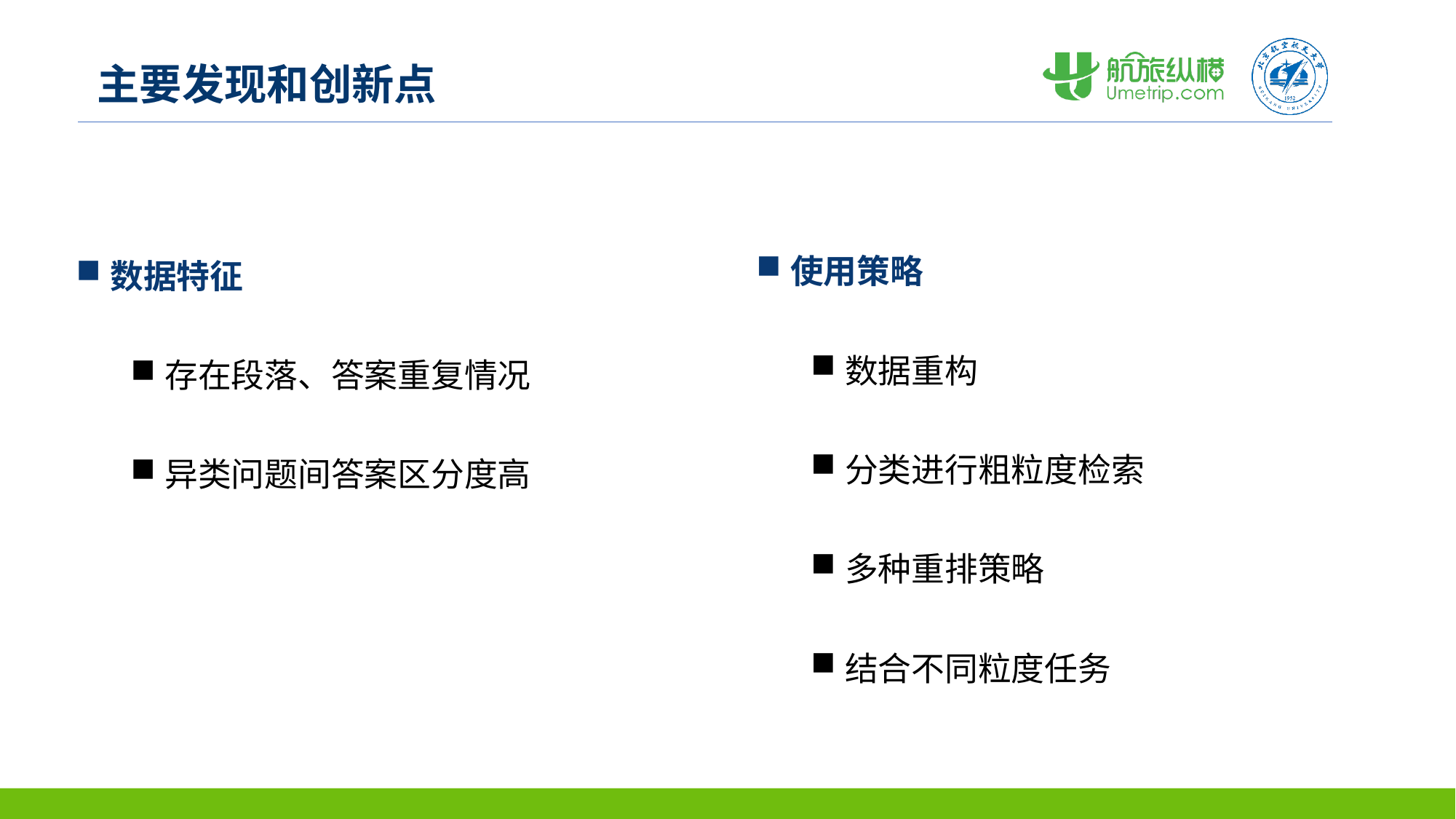

主要发现和创新点
使用策略

数据重构

分类进行粗粒度检索

多种重排策略

结合不同粒度任务
数据特征

存在段落、答案重复情况

异类问题间答案区分度高